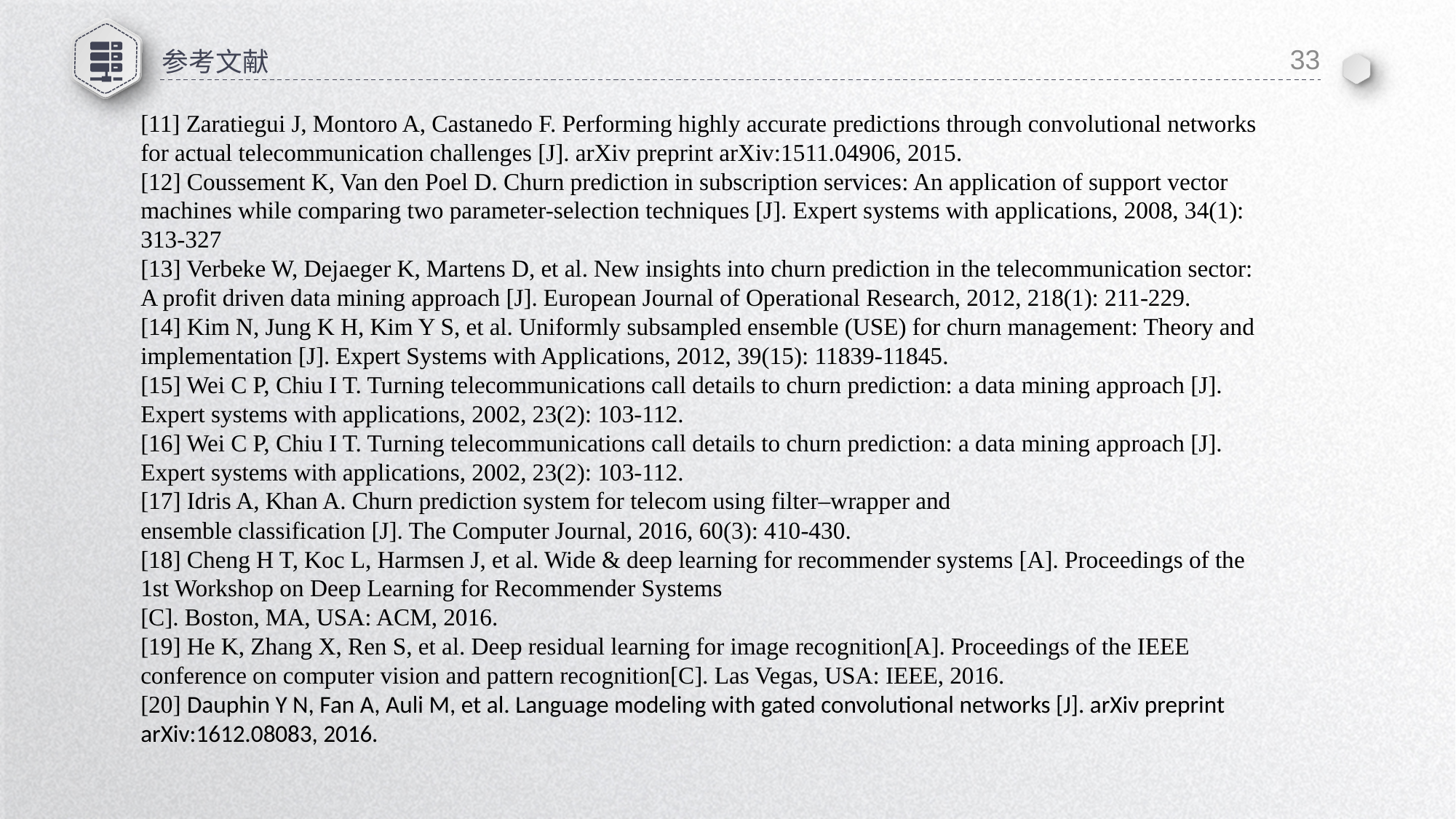

33
# 参考文献
[11] Zaratiegui J, Montoro A, Castanedo F. Performing highly accurate predictions through convolutional networks for actual telecommunication challenges [J]. arXiv preprint arXiv:1511.04906, 2015.
[12] Coussement K, Van den Poel D. Churn prediction in subscription services: An application of support vector machines while comparing two parameter-selection techniques [J]. Expert systems with applications, 2008, 34(1): 313-327
[13] Verbeke W, Dejaeger K, Martens D, et al. New insights into churn prediction in the telecommunication sector: A profit driven data mining approach [J]. European Journal of Operational Research, 2012, 218(1): 211-229.
[14] Kim N, Jung K H, Kim Y S, et al. Uniformly subsampled ensemble (USE) for churn management: Theory and implementation [J]. Expert Systems with Applications, 2012, 39(15): 11839-11845.
[15] Wei C P, Chiu I T. Turning telecommunications call details to churn prediction: a data mining approach [J]. Expert systems with applications, 2002, 23(2): 103-112.
[16] Wei C P, Chiu I T. Turning telecommunications call details to churn prediction: a data mining approach [J]. Expert systems with applications, 2002, 23(2): 103-112.
[17] Idris A, Khan A. Churn prediction system for telecom using filter–wrapper and
ensemble classification [J]. The Computer Journal, 2016, 60(3): 410-430.
[18] Cheng H T, Koc L, Harmsen J, et al. Wide & deep learning for recommender systems [A]. Proceedings of the 1st Workshop on Deep Learning for Recommender Systems
[C]. Boston, MA, USA: ACM, 2016.
[19] He K, Zhang X, Ren S, et al. Deep residual learning for image recognition[A]. Proceedings of the IEEE conference on computer vision and pattern recognition[C]. Las Vegas, USA: IEEE, 2016.
[20] Dauphin Y N, Fan A, Auli M, et al. Language modeling with gated convolutional networks [J]. arXiv preprint arXiv:1612.08083, 2016.